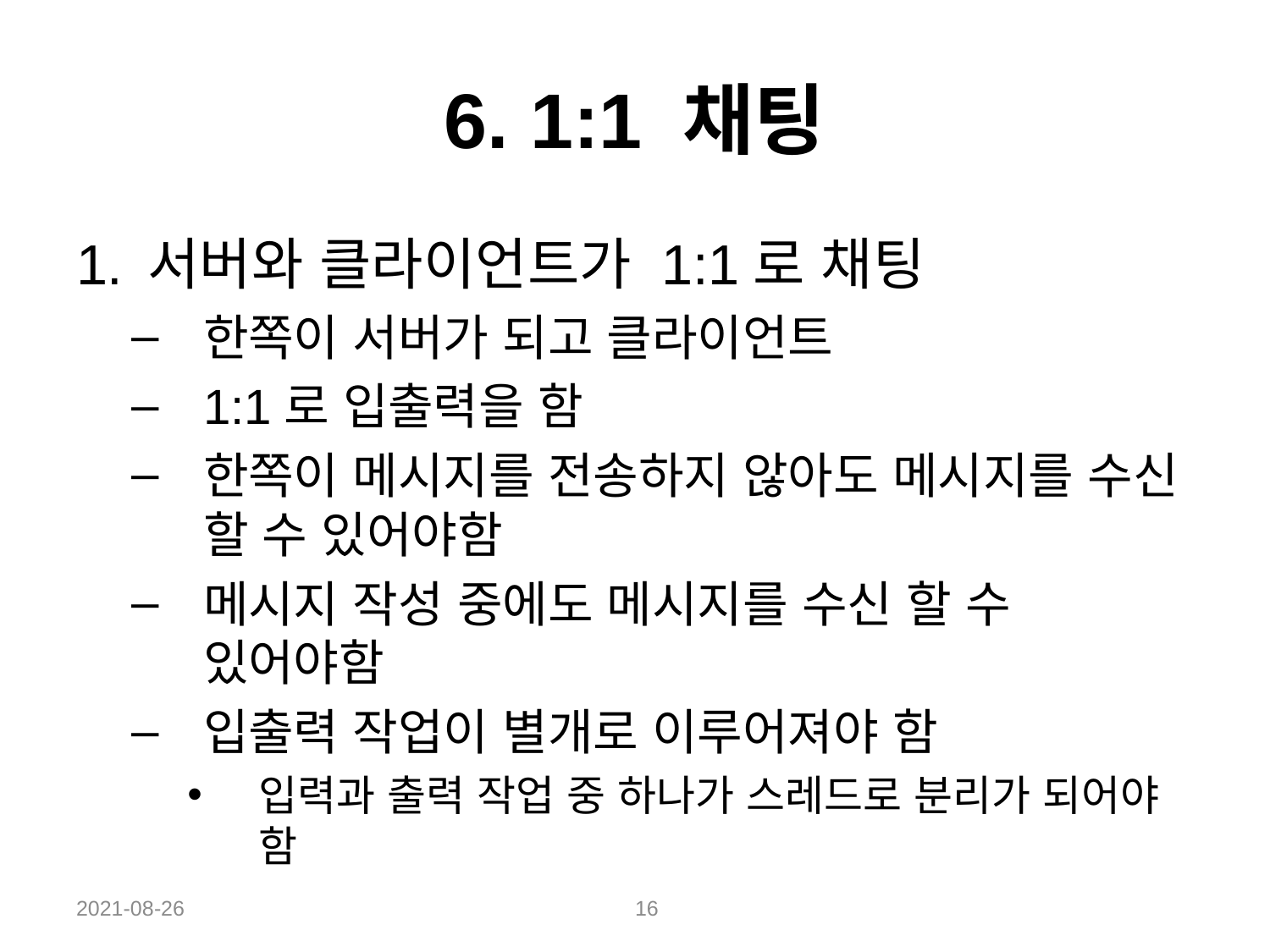

# 6. 1:1 채팅
서버와 클라이언트가 1:1로 채팅
한쪽이 서버가 되고 클라이언트
1:1로 입출력을 함
한쪽이 메시지를 전송하지 않아도 메시지를 수신 할 수 있어야함
메시지 작성 중에도 메시지를 수신 할 수 있어야함
입출력 작업이 별개로 이루어져야 함
입력과 출력 작업 중 하나가 스레드로 분리가 되어야 함
2021-08-26
16